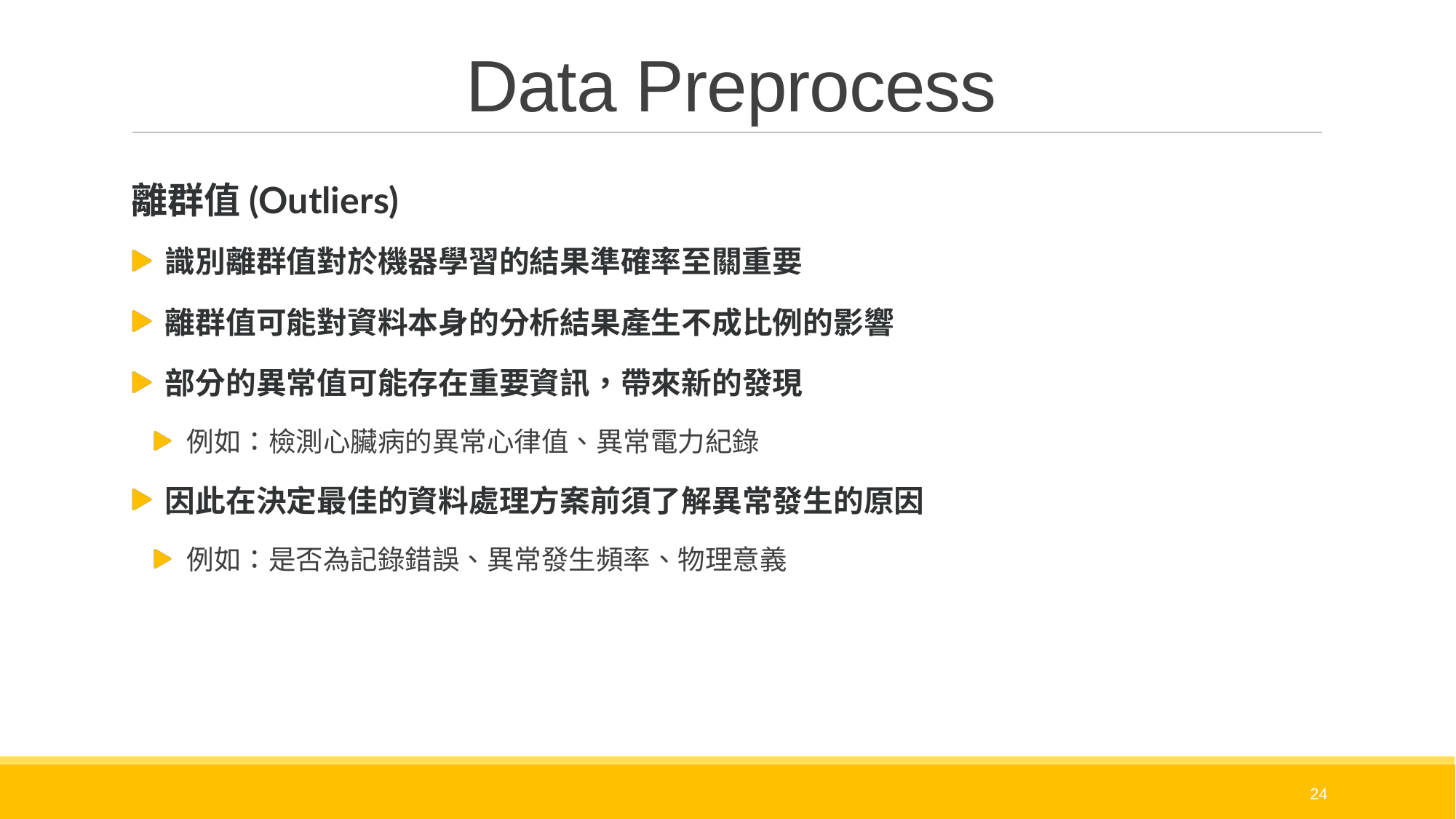

# Data Preprocess
離群值(Outliers)
識別離群值對於機器學習的結果準確率至關重要
離群值可能對資料本身的分析結果產生不成比例的影響
部分的異常值可能存在重要資訊，帶來新的發現
例如：檢測心臟病的異常心律值、異常電力紀錄
因此在決定最佳的資料處理方案前須了解異常發生的原因
例如：是否為記錄錯誤、異常發生頻率、物理意義
24